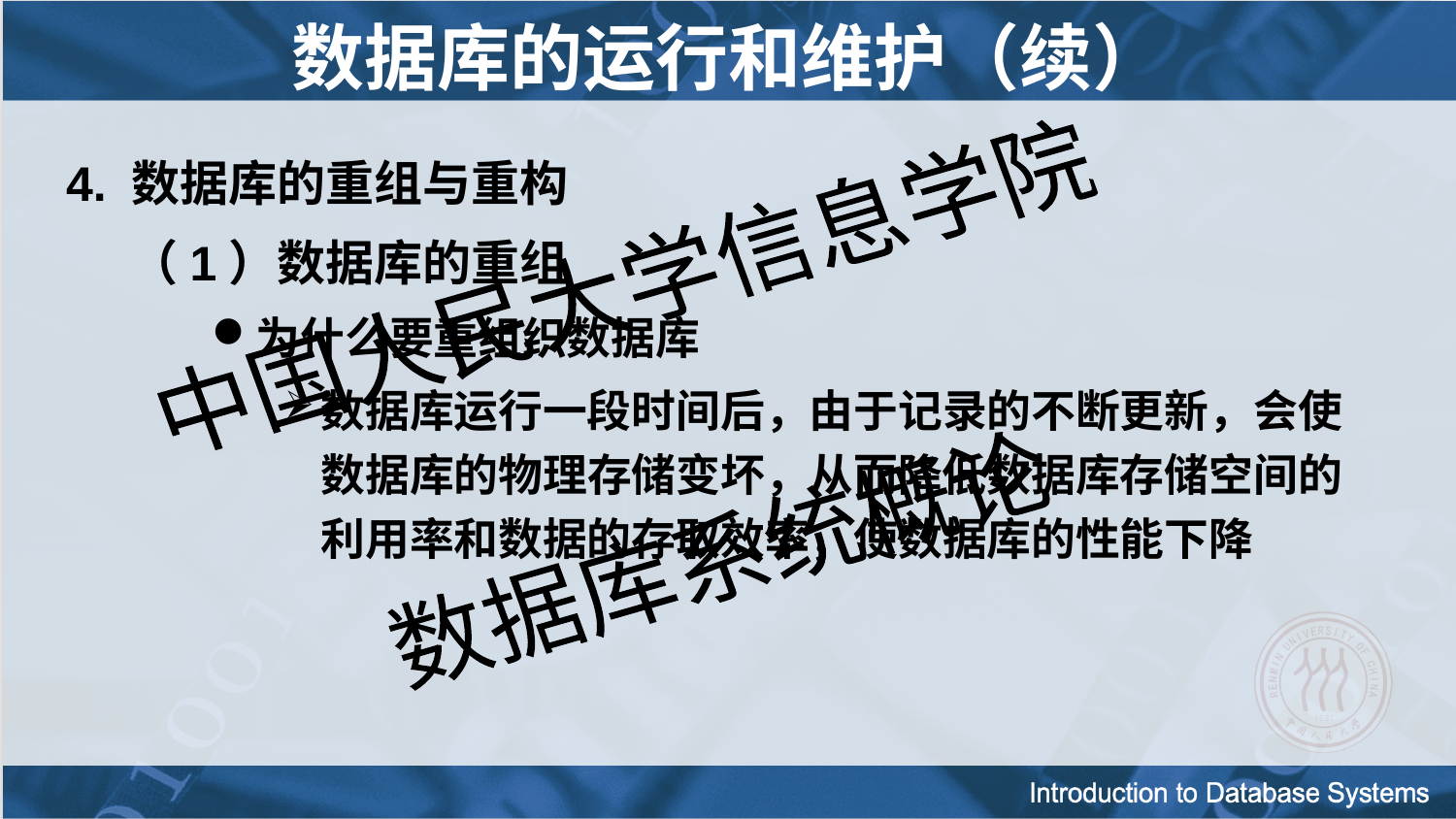

# 数据库的运行和维护（续）
4. 数据库的重组与重构
（1）数据库的重组
为什么要重组织数据库
数据库运行一段时间后，由于记录的不断更新，会使数据库的物理存储变坏，从而降低数据库存储空间的利用率和数据的存取效率，使数据库的性能下降